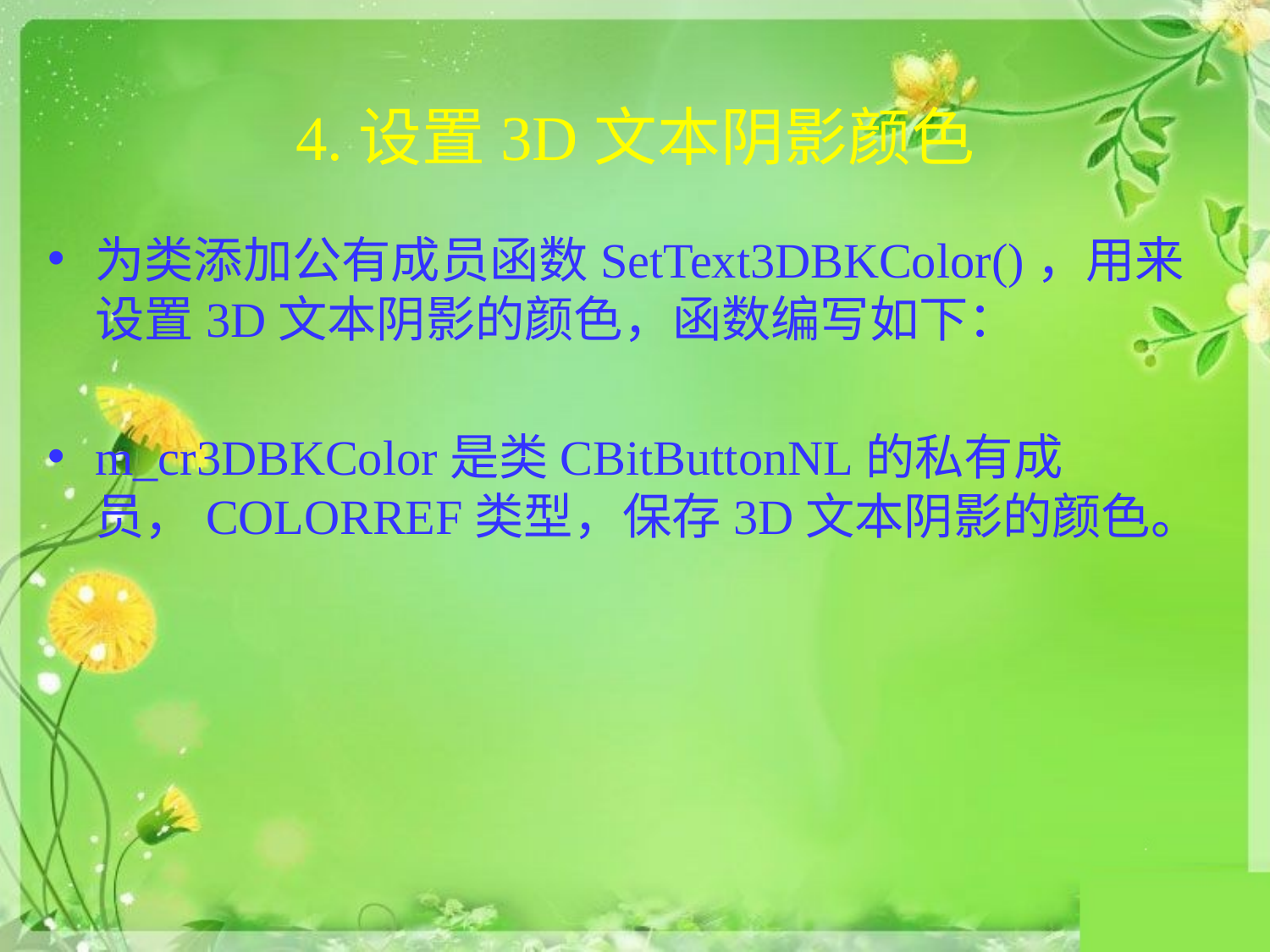

# 4.设置3D文本阴影颜色
为类添加公有成员函数SetText3DBKColor()，用来设置3D文本阴影的颜色，函数编写如下：

m_cr3DBKColor是类CBitButtonNL的私有成员，COLORREF类型，保存3D文本阴影的颜色。